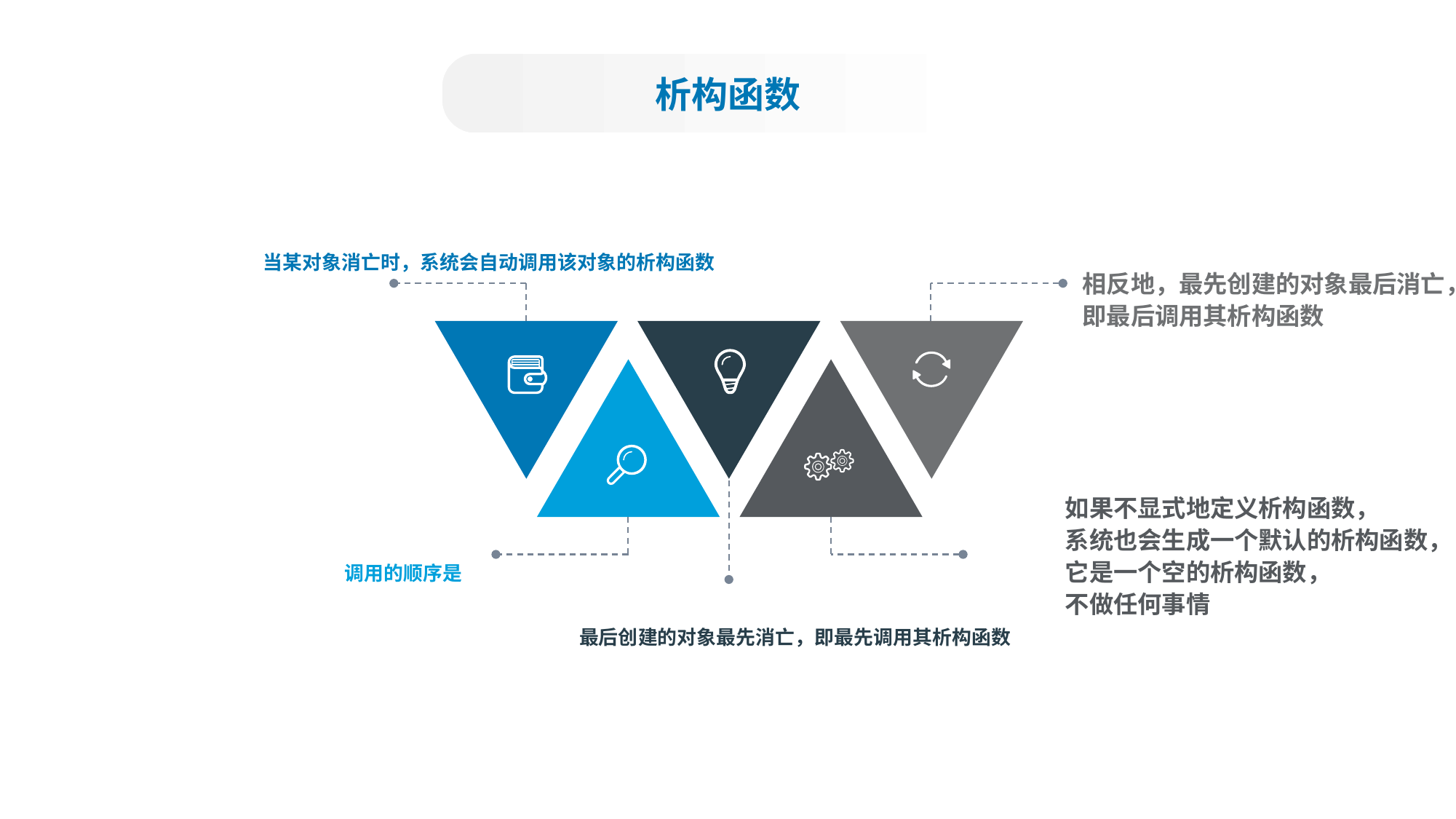

析构函数
当某对象消亡时，系统会自动调用该对象的析构函数

相反地，最先创建的对象最后消亡，
即最后调用其析构函数

最后创建的对象最先消亡，即最先调用其析构函数

调用的顺序是

如果不显式地定义析构函数，
系统也会生成一个默认的析构函数，
它是一个空的析构函数，
不做任何事情